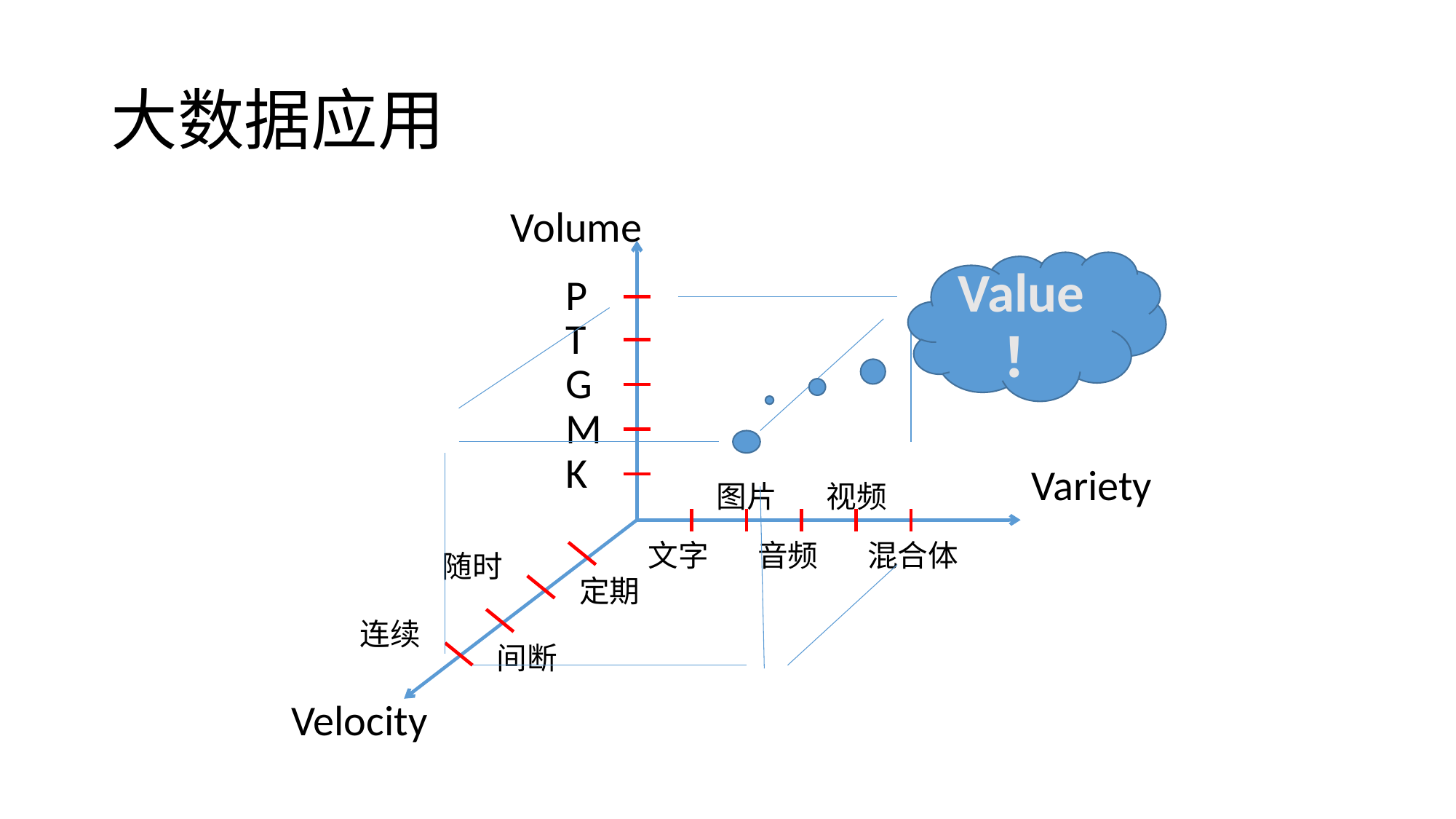

# 大数据应用
Volume
P
T
G
M

K
Variety
图片
视频
文字
音频
混合体
随时
定期
连续
间断
Velocity
Value！